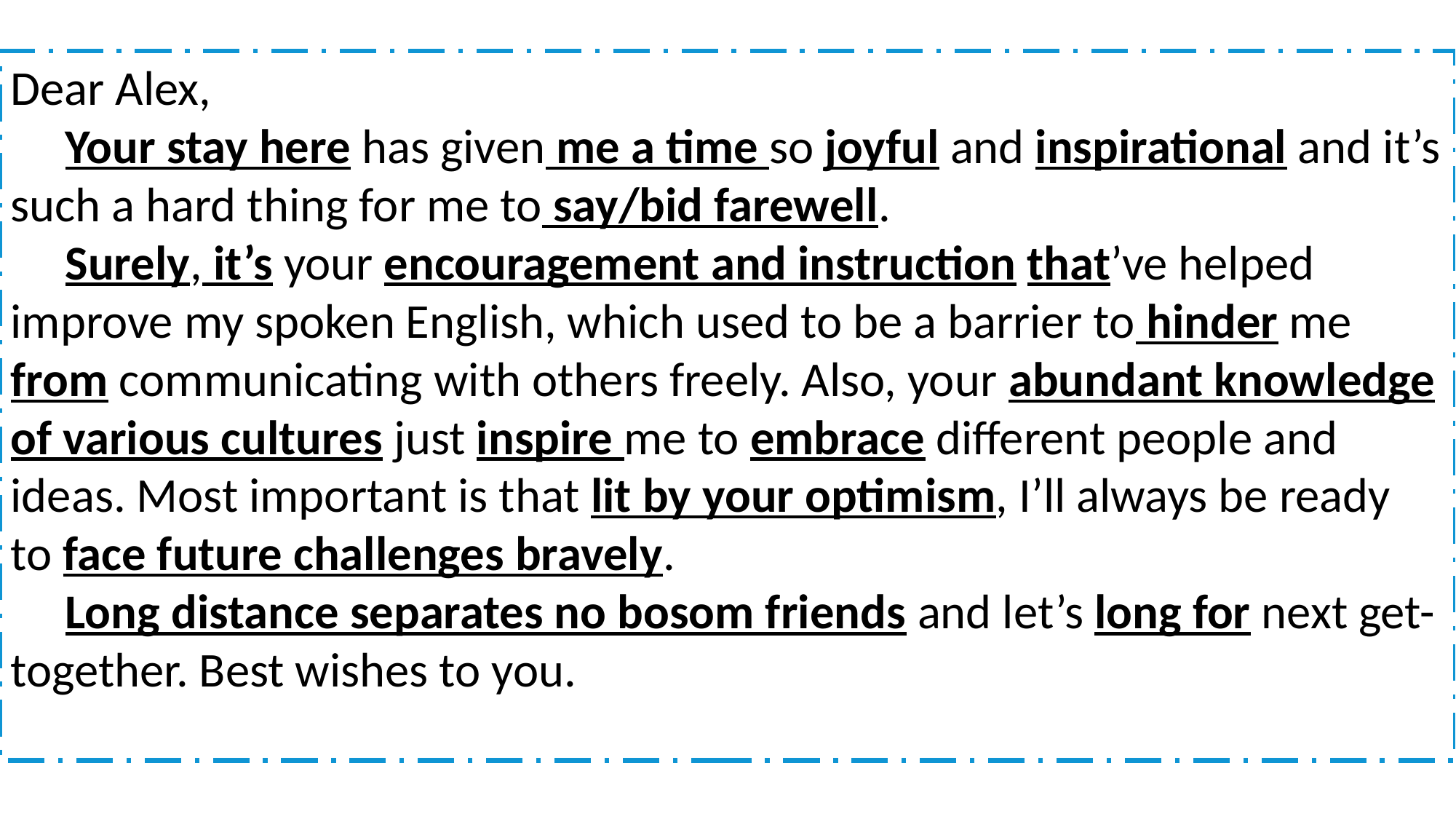

Dear Alex,
     Your stay here has given me a time so joyful and inspirational and it’s such a hard thing for me to say/bid farewell.
     Surely, it’s your encouragement and instruction that’ve helped improve my spoken English, which used to be a barrier to hinder me from communicating with others freely. Also, your abundant knowledge of various cultures just inspire me to embrace different people and ideas. Most important is that lit by your optimism, I’ll always be ready to face future challenges bravely.
     Long distance separates no bosom friends and let’s long for next get-together. Best wishes to you.

高中   英语